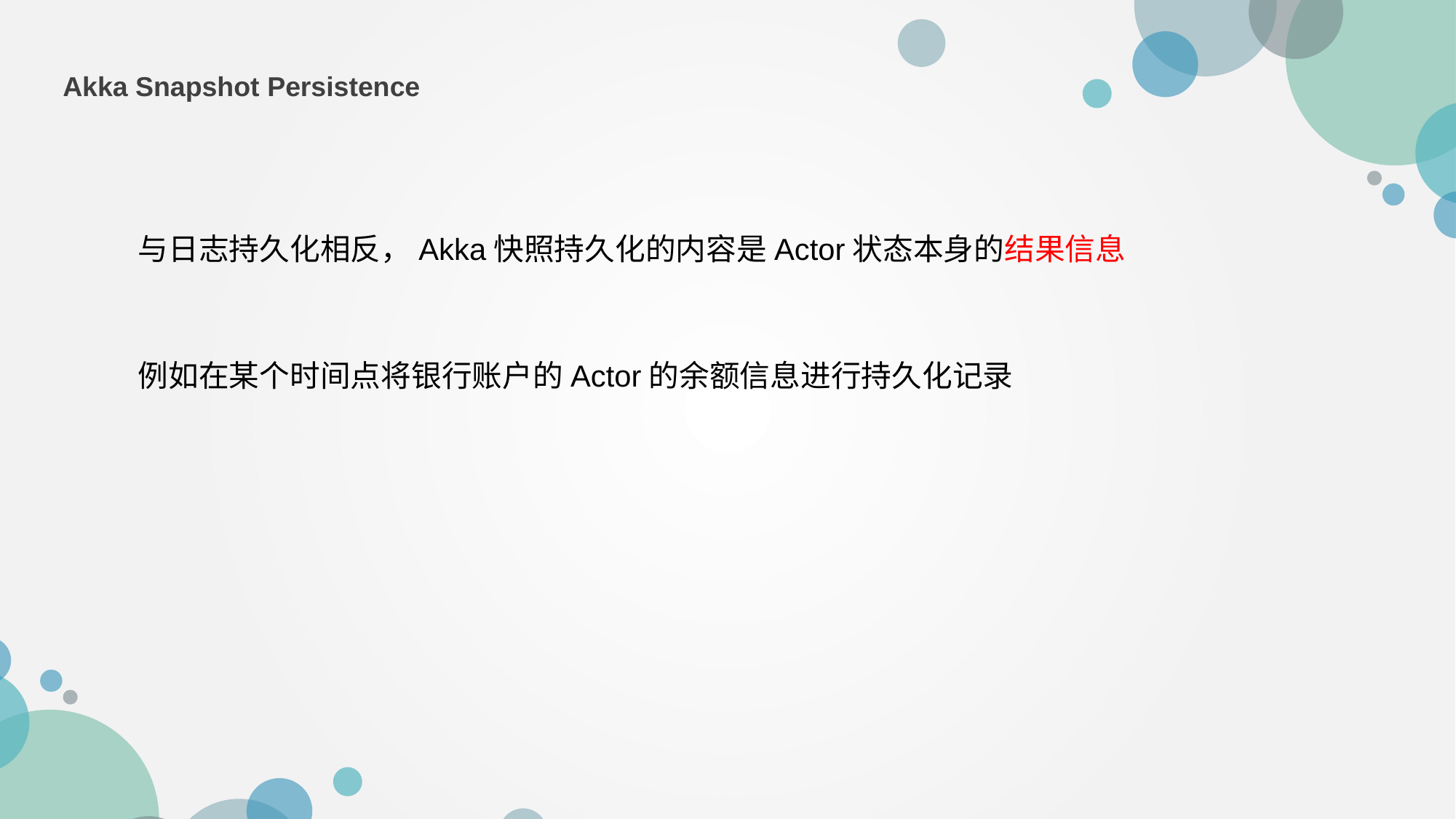

Akka Snapshot Persistence
   与日志持久化相反，Akka快照持久化的内容是Actor状态本身的结果信息

   例如在某个时间点将银行账户的Actor的余额信息进行持久化记录